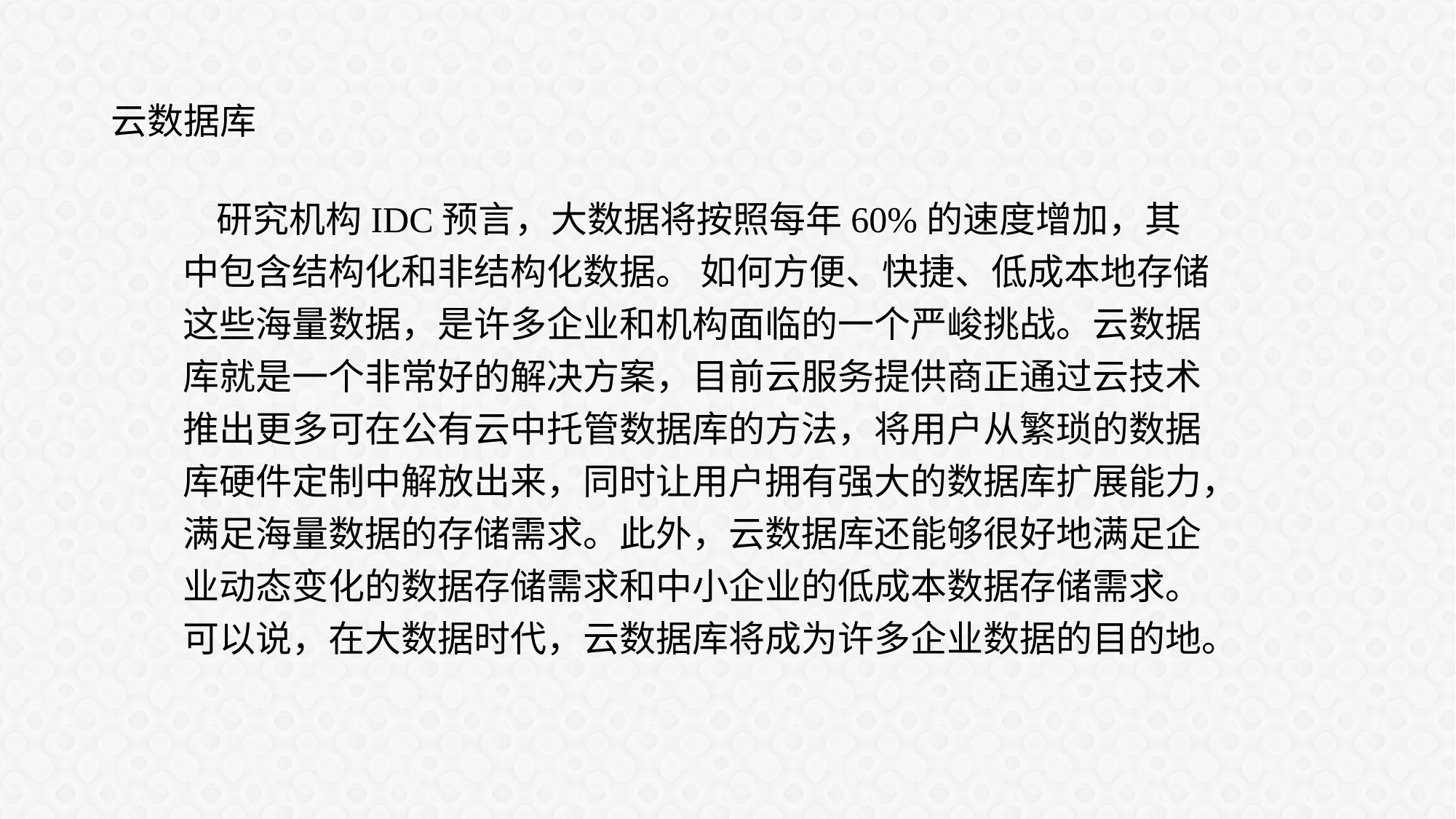

# 云数据库
   研究机构IDC预言，大数据将按照每年60%的速度增加，其中包含结构化和非结构化数据。 如何方便、快捷、低成本地存储这些海量数据，是许多企业和机构面临的一个严峻挑战。云数据库就是一个非常好的解决方案，目前云服务提供商正通过云技术推出更多可在公有云中托管数据库的方法，将用户从繁琐的数据库硬件定制中解放出来，同时让用户拥有强大的数据库扩展能力，满足海量数据的存储需求。此外，云数据库还能够很好地满足企业动态变化的数据存储需求和中小企业的低成本数据存储需求。可以说，在大数据时代，云数据库将成为许多企业数据的目的地。